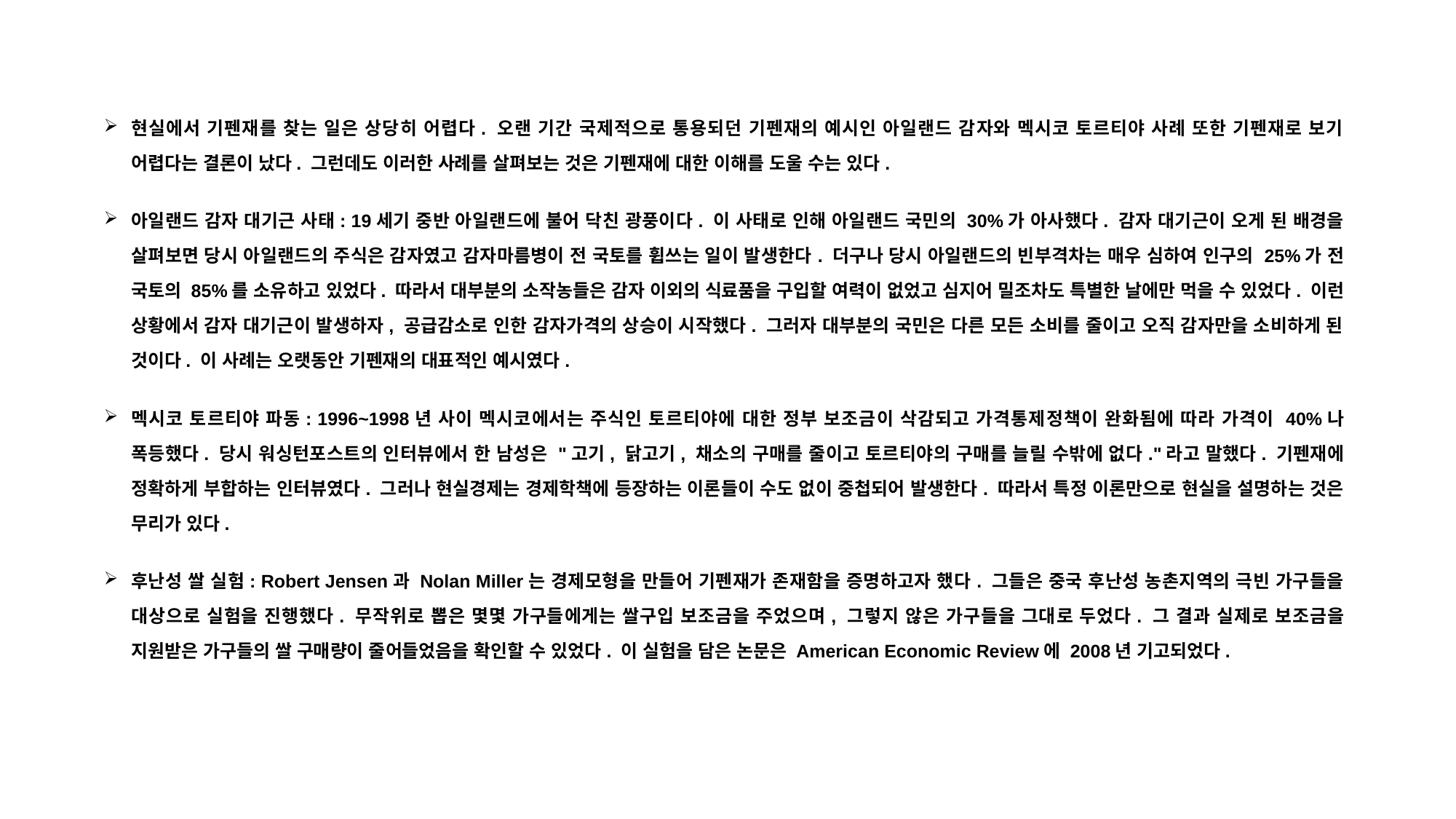

현실에서 기펜재를 찾는 일은 상당히 어렵다. 오랜 기간 국제적으로 통용되던 기펜재의 예시인 아일랜드 감자와 멕시코 토르티야 사례 또한 기펜재로 보기 어렵다는 결론이 났다. 그런데도 이러한 사례를 살펴보는 것은 기펜재에 대한 이해를 도울 수는 있다.

아일랜드 감자 대기근 사태: 19세기 중반 아일랜드에 불어 닥친 광풍이다. 이 사태로 인해 아일랜드 국민의 30%가 아사했다. 감자 대기근이 오게 된 배경을 살펴보면 당시 아일랜드의 주식은 감자였고 감자마름병이 전 국토를 휩쓰는 일이 발생한다. 더구나 당시 아일랜드의 빈부격차는 매우 심하여 인구의 25%가 전 국토의 85%를 소유하고 있었다. 따라서 대부분의 소작농들은 감자 이외의 식료품을 구입할 여력이 없었고 심지어 밀조차도 특별한 날에만 먹을 수 있었다. 이런 상황에서 감자 대기근이 발생하자, 공급감소로 인한 감자가격의 상승이 시작했다. 그러자 대부분의 국민은 다른 모든 소비를 줄이고 오직 감자만을 소비하게 된 것이다. 이 사례는 오랫동안 기펜재의 대표적인 예시였다.

멕시코 토르티야 파동: 1996~1998년 사이 멕시코에서는 주식인 토르티야에 대한 정부 보조금이 삭감되고 가격통제정책이 완화됨에 따라 가격이 40%나 폭등했다. 당시 워싱턴포스트의 인터뷰에서 한 남성은 "고기, 닭고기, 채소의 구매를 줄이고 토르티야의 구매를 늘릴 수밖에 없다."라고 말했다. 기펜재에 정확하게 부합하는 인터뷰였다. 그러나 현실경제는 경제학책에 등장하는 이론들이 수도 없이 중첩되어 발생한다. 따라서 특정 이론만으로 현실을 설명하는 것은 무리가 있다.

후난성 쌀 실험: Robert Jensen과 Nolan Miller는 경제모형을 만들어 기펜재가 존재함을 증명하고자 했다. 그들은 중국 후난성 농촌지역의 극빈 가구들을 대상으로 실험을 진행했다. 무작위로 뽑은 몇몇 가구들에게는 쌀구입 보조금을 주었으며, 그렇지 않은 가구들을 그대로 두었다. 그 결과 실제로 보조금을 지원받은 가구들의 쌀 구매량이 줄어들었음을 확인할 수 있었다. 이 실험을 담은 논문은 American Economic Review에 2008년 기고되었다.